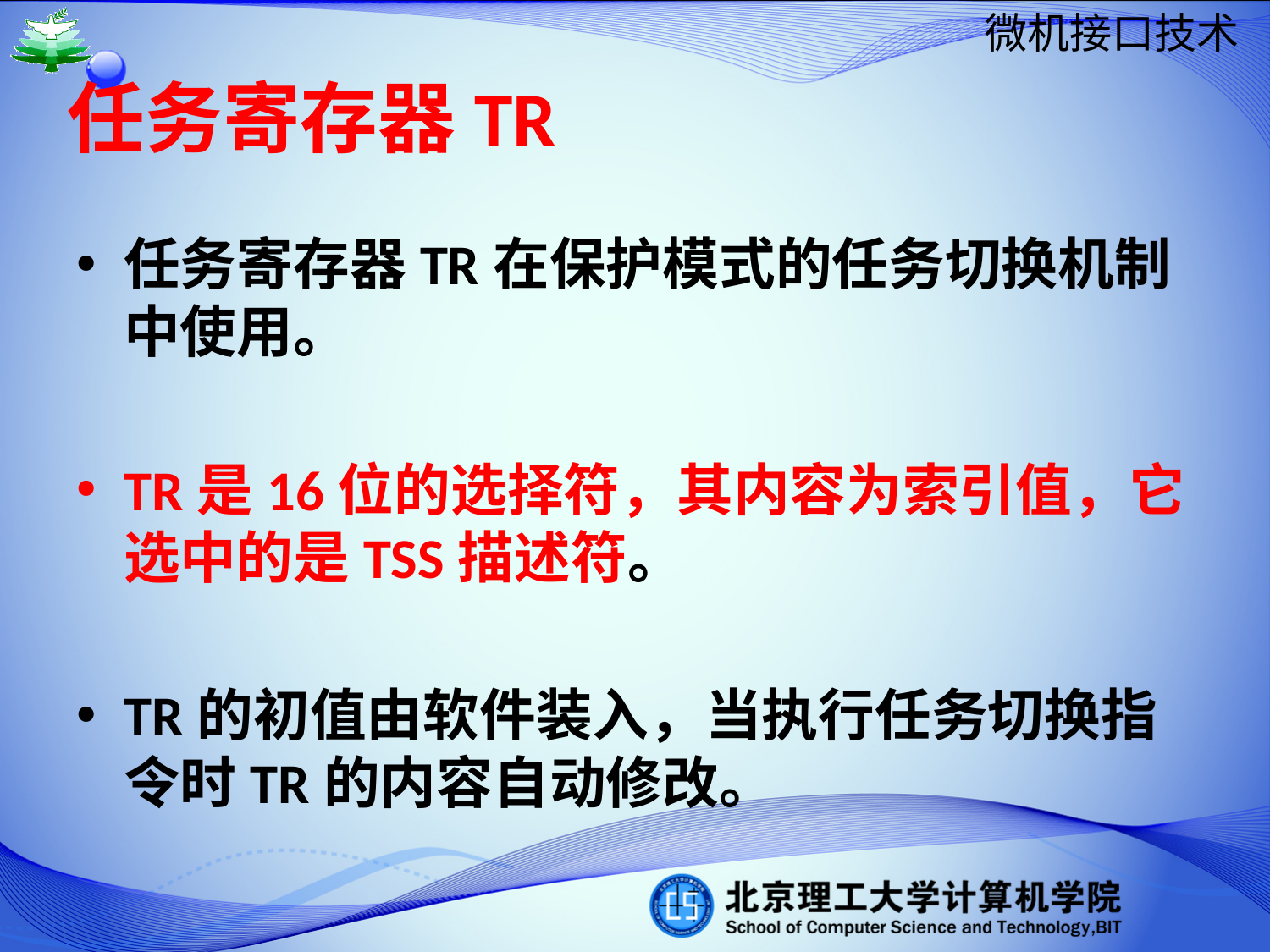

# 任务寄存器TR
任务寄存器TR在保护模式的任务切换机制中使用。

TR是16位的选择符，其内容为索引值，它选中的是TSS描述符。

TR的初值由软件装入，当执行任务切换指令时TR的内容自动修改。